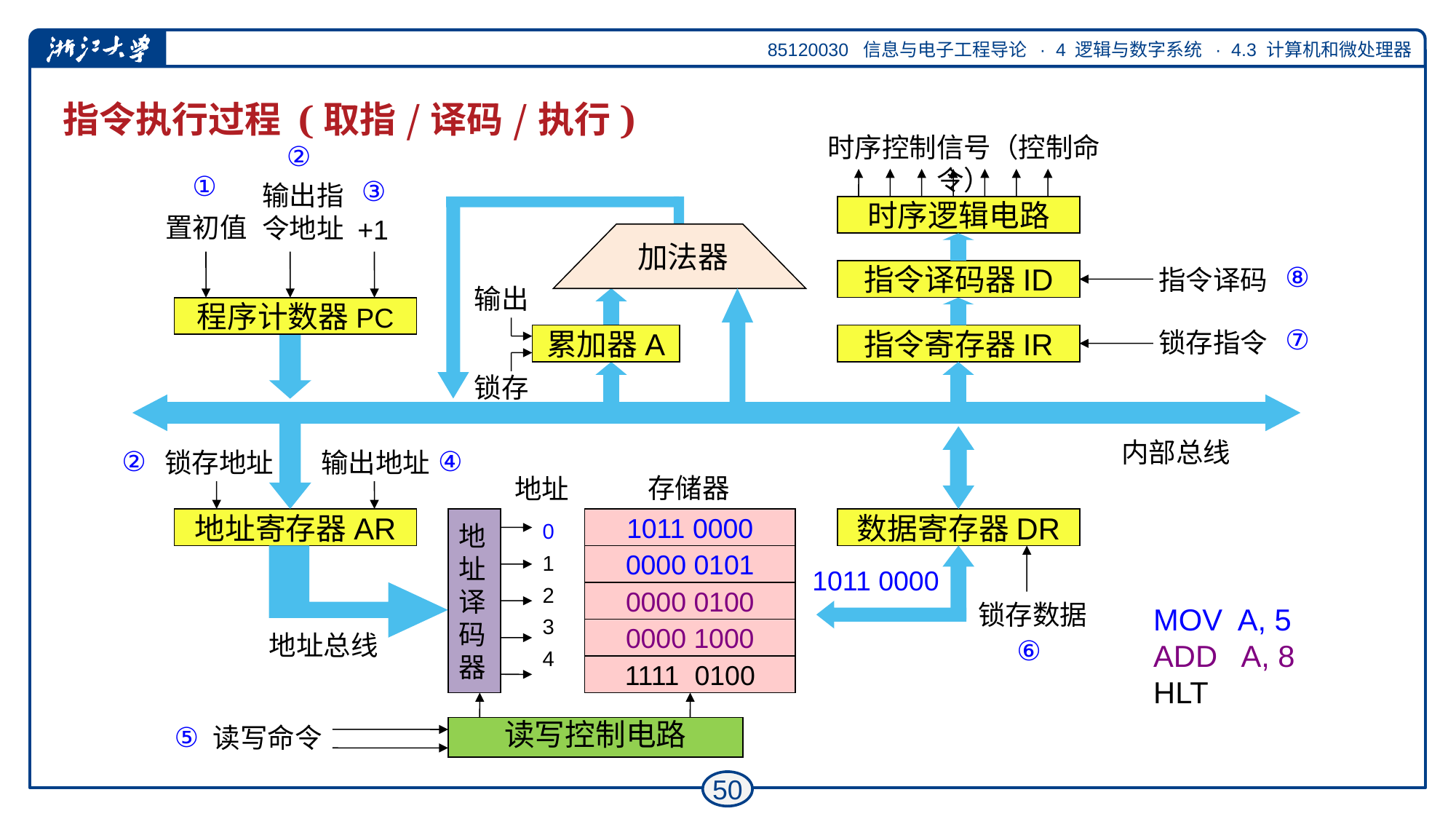

# 指令执行过程 (取指/译码/执行)
时序控制信号（控制命令）
②
输出指令地址
②
锁存地址

①
置初值
③
+1

时序逻辑电路

  加法器

⑧
指令译码
指令译码器ID

输出

程序计数器PC

⑦
锁存指令
累加器A
指令寄存器IR

锁存

内部总线
④
输出地址

存储器
地址

地址寄存器AR
地
址
译
码
器
1011 0000
数据寄存器DR
0
1
2
3
4

0000 0101

1011 0000

0000 0100
MOV  A, 5
ADD   A, 8
HLT
锁存数据
⑥

0000 1000
地址总线

1111  0100

读写控制电路
⑤
读写命令